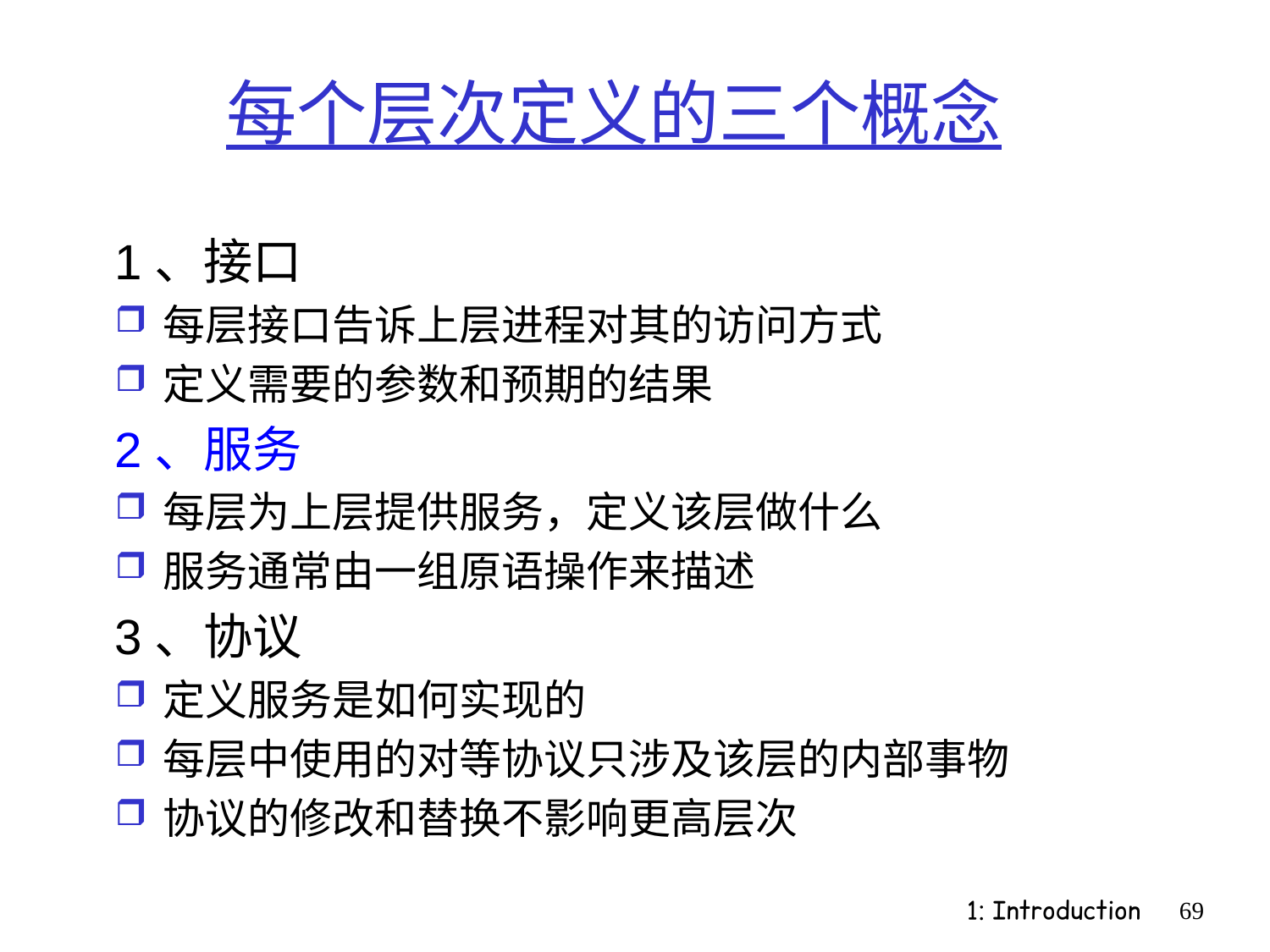

# 每个层次定义的三个概念
1、接口
每层接口告诉上层进程对其的访问方式
定义需要的参数和预期的结果
2、服务
每层为上层提供服务，定义该层做什么
服务通常由一组原语操作来描述
3、协议
定义服务是如何实现的
每层中使用的对等协议只涉及该层的内部事物
协议的修改和替换不影响更高层次

1: Introduction
69